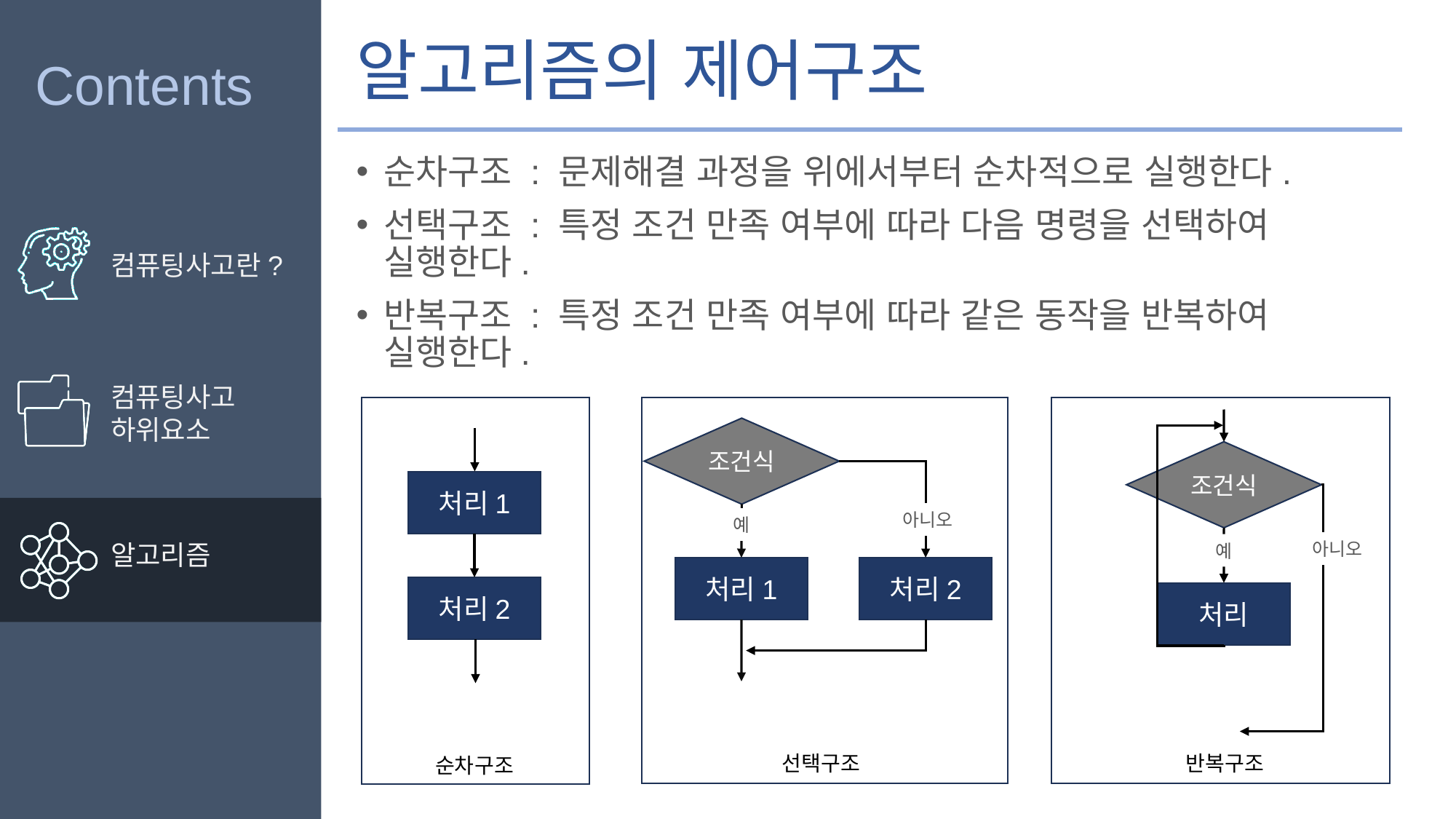

# 알고리즘의 제어구조
순차구조 : 문제해결 과정을 위에서부터 순차적으로 실행한다.
선택구조 : 특정 조건 만족 여부에 따라 다음 명령을 선택하여 실행한다.
반복구조 : 특정 조건 만족 여부에 따라 같은 동작을 반복하여 실행한다.

조건식
조건식
처리1
아니오
예
아니오
예
처리1
처리2
처리2
처리
선택구조
반복구조
순차구조